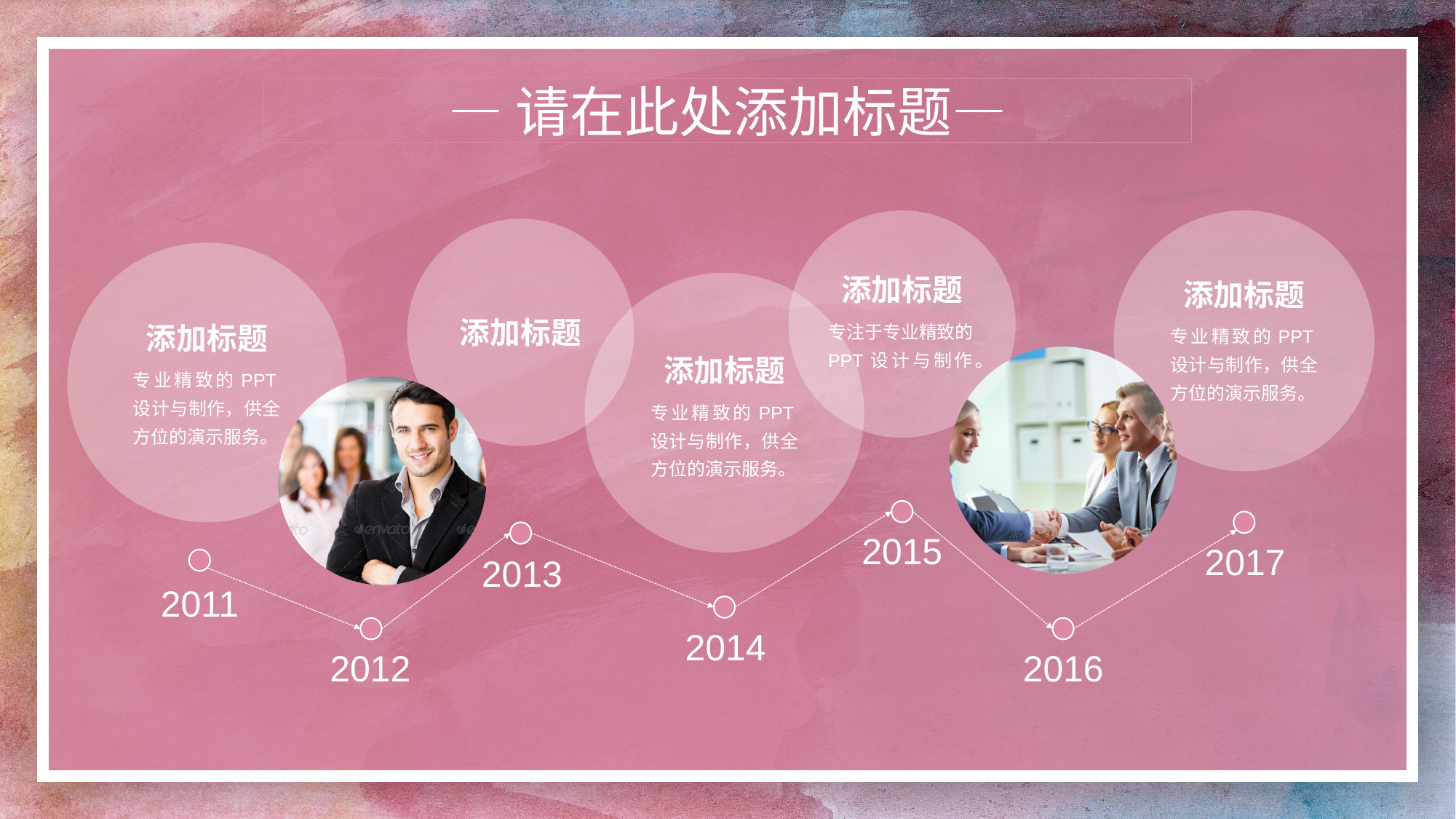

—请在此处添加标题—

添加标题
添加标题

添加标题
专注于专业精致的PPT设计与制作。
专业精致的PPT设计与制作，供全方位的演示服务。
添加标题
添加标题

专业精致的PPT设计与制作，供全方位的演示服务。

专业精致的PPT设计与制作，供全方位的演示服务。

2015
2017
2013
2011
2014
2012
2016